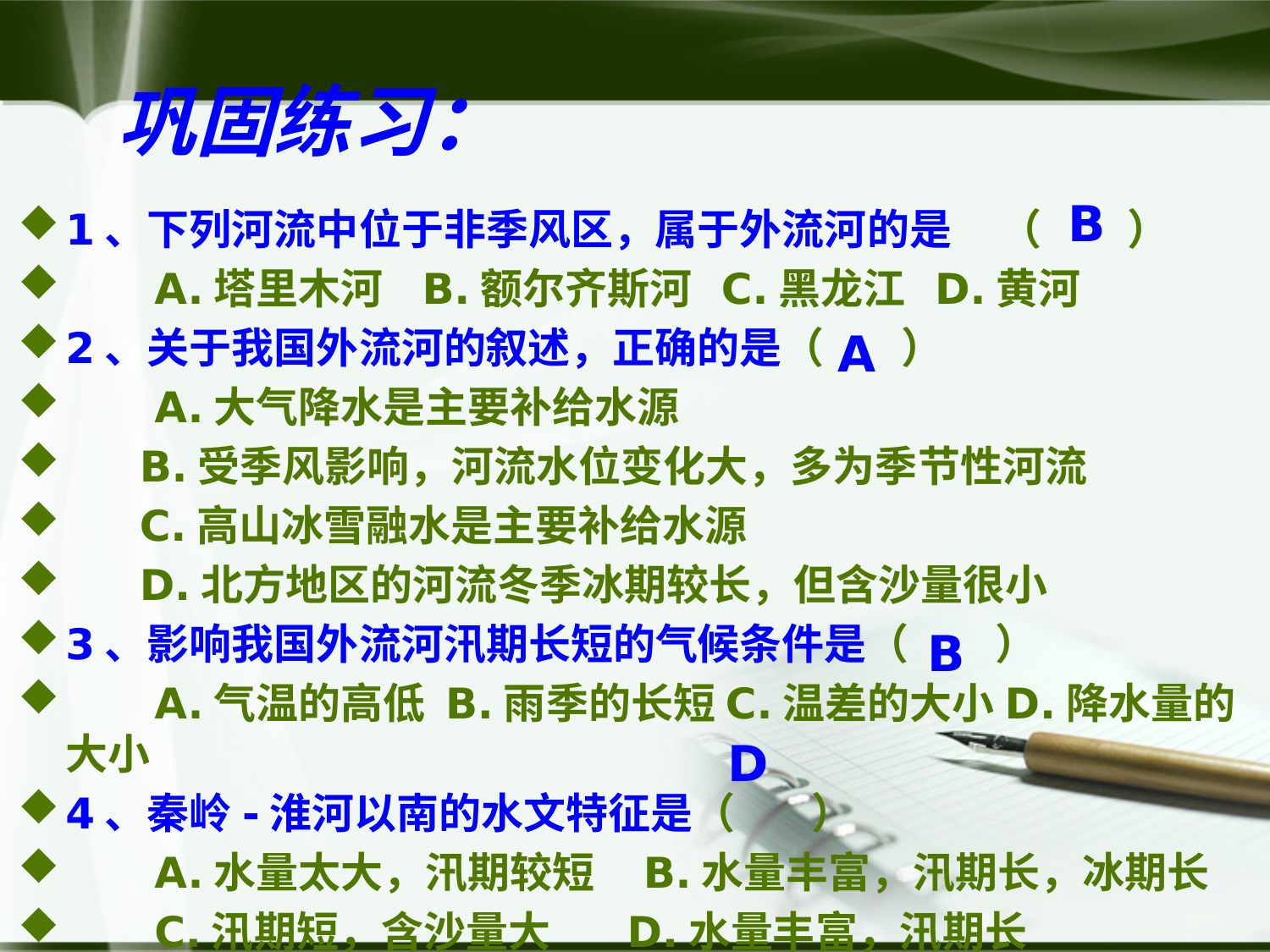

巩固练习：
B
1、下列河流中位于非季风区，属于外流河的是     （         ）
      A.塔里木河   B.额尔齐斯河  C.黑龙江  D.黄河
2、关于我国外流河的叙述，正确的是（        ）
      A.大气降水是主要补给水源
     B.受季风影响，河流水位变化大，多为季节性河流
     C.高山冰雪融水是主要补给水源
     D.北方地区的河流冬季冰期较长，但含沙量很小
3、影响我国外流河汛期长短的气候条件是（         ）
      A.气温的高低 B.雨季的长短C.温差的大小D.降水量的大小
4、秦岭-淮河以南的水文特征是（        ）
      A.水量太大，汛期较短    B.水量丰富，汛期长，冰期长
      C.汛期短，含沙量大       D.水量丰富，汛期长

A
B
D